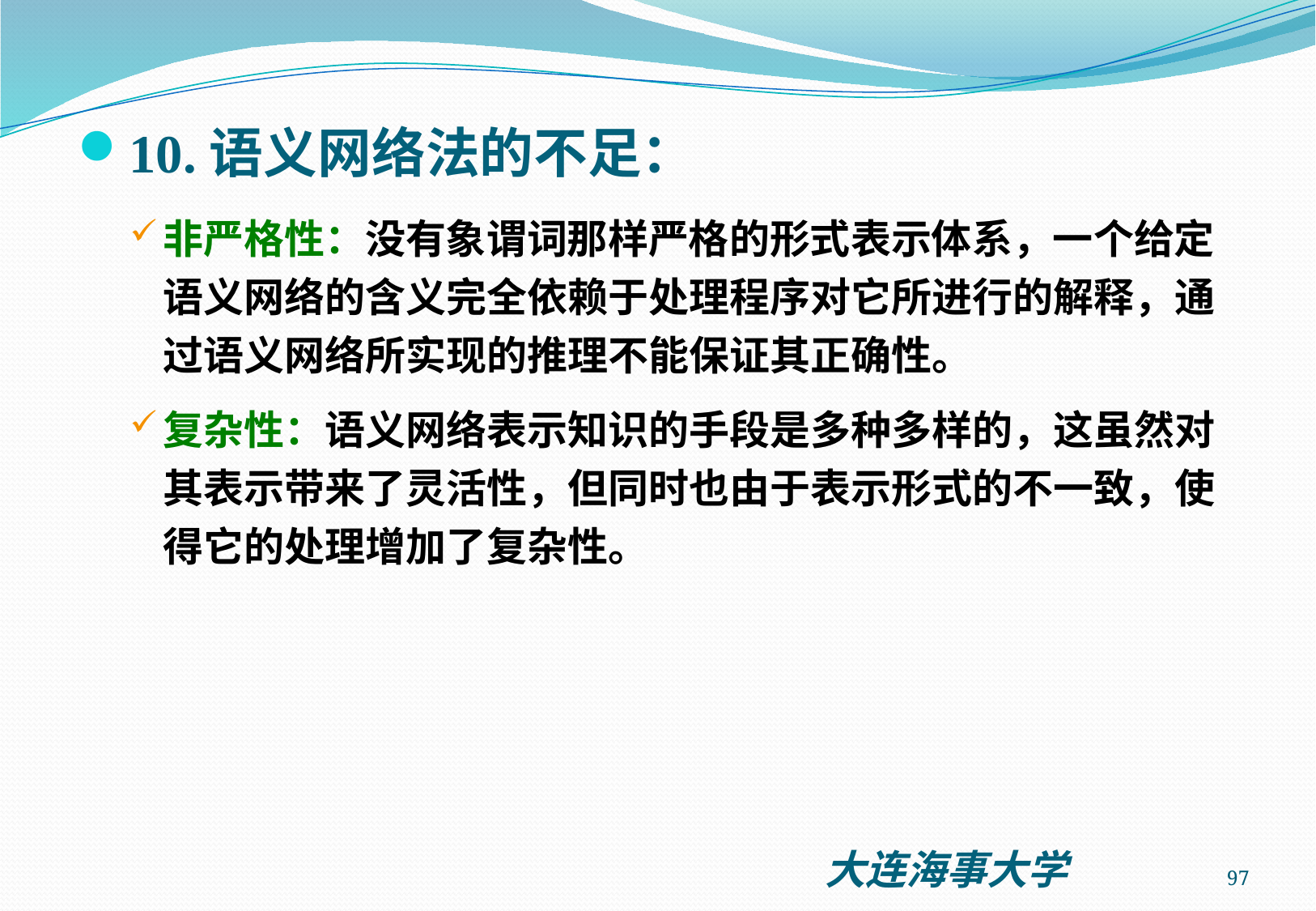

10.语义网络法的不足：
非严格性：没有象谓词那样严格的形式表示体系，一个给定语义网络的含义完全依赖于处理程序对它所进行的解释，通过语义网络所实现的推理不能保证其正确性。
复杂性：语义网络表示知识的手段是多种多样的，这虽然对其表示带来了灵活性，但同时也由于表示形式的不一致，使得它的处理增加了复杂性。

97